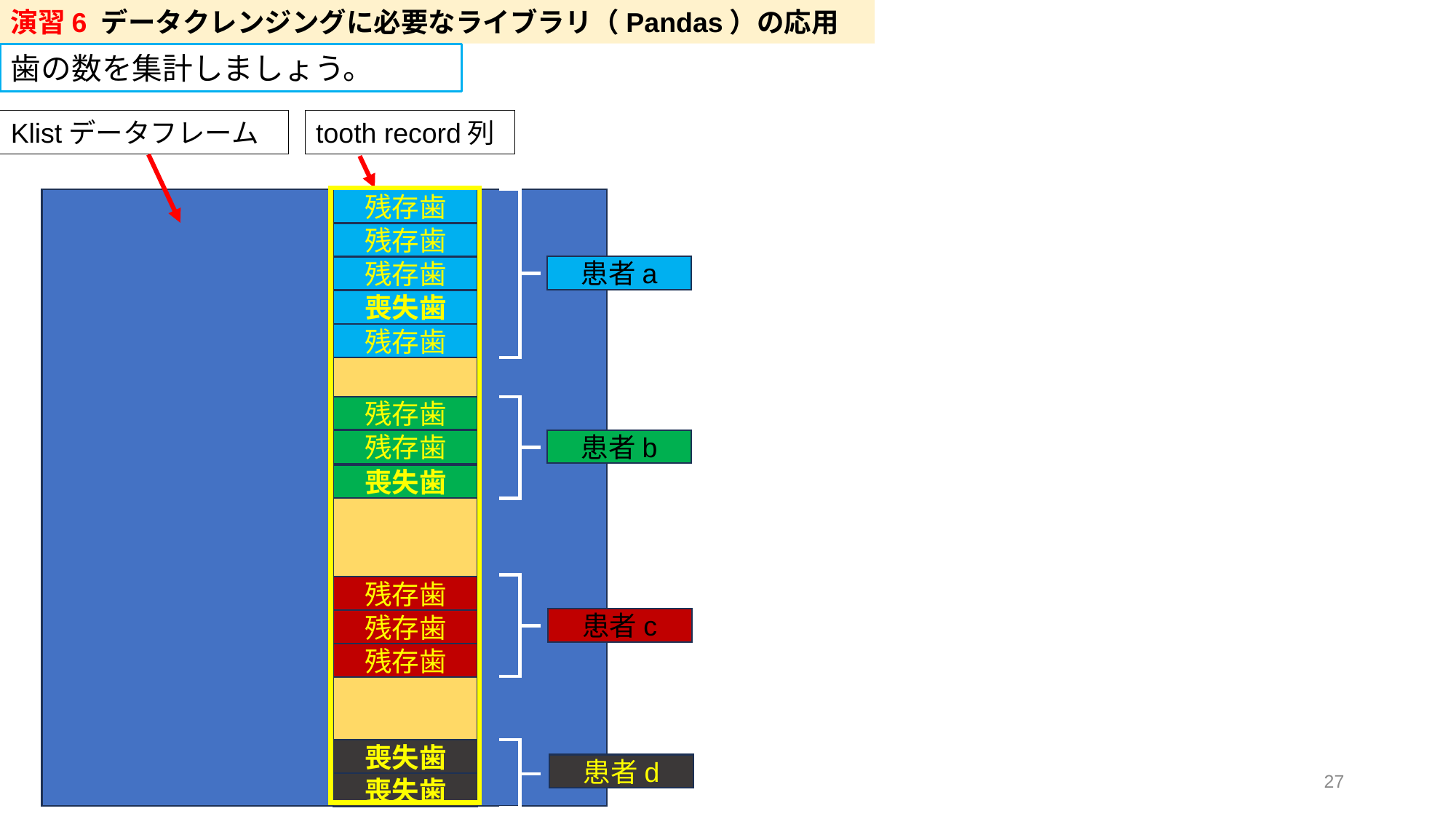

演習6 データクレンジングに必要なライブラリ（Pandas）の応用
歯の数を集計しましょう。
tooth record列
Klistデータフレーム

残存歯
残存歯
患者a
残存歯
喪失歯
残存歯
残存歯

患者b
残存歯
喪失歯

残存歯
患者c
残存歯
残存歯
喪失歯

患者d
27
喪失歯